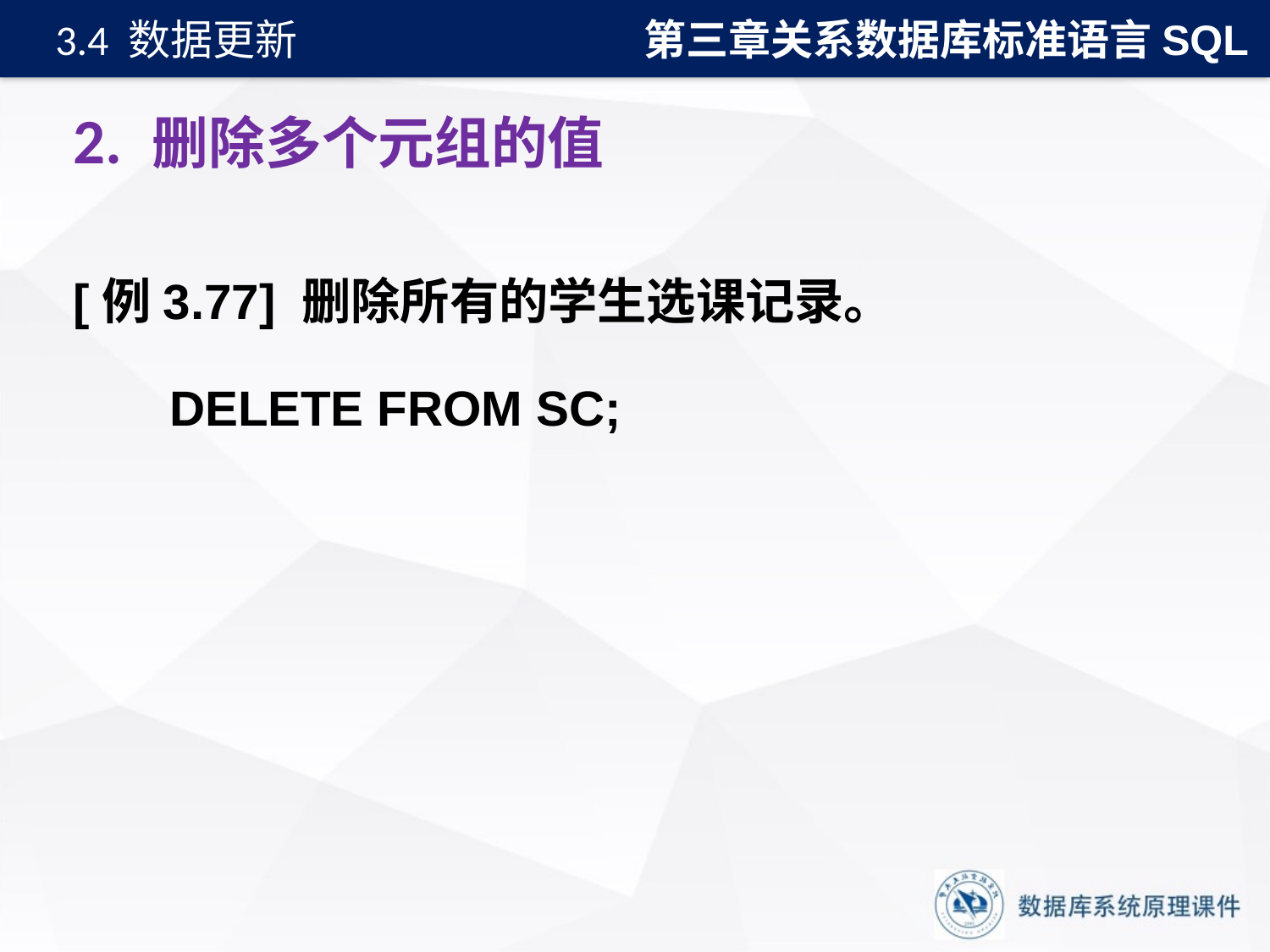

第三章关系数据库标准语言SQL
3.4 数据更新
# 2. 删除多个元组的值
[例3.77] 删除所有的学生选课记录。
       DELETE FROM SC;